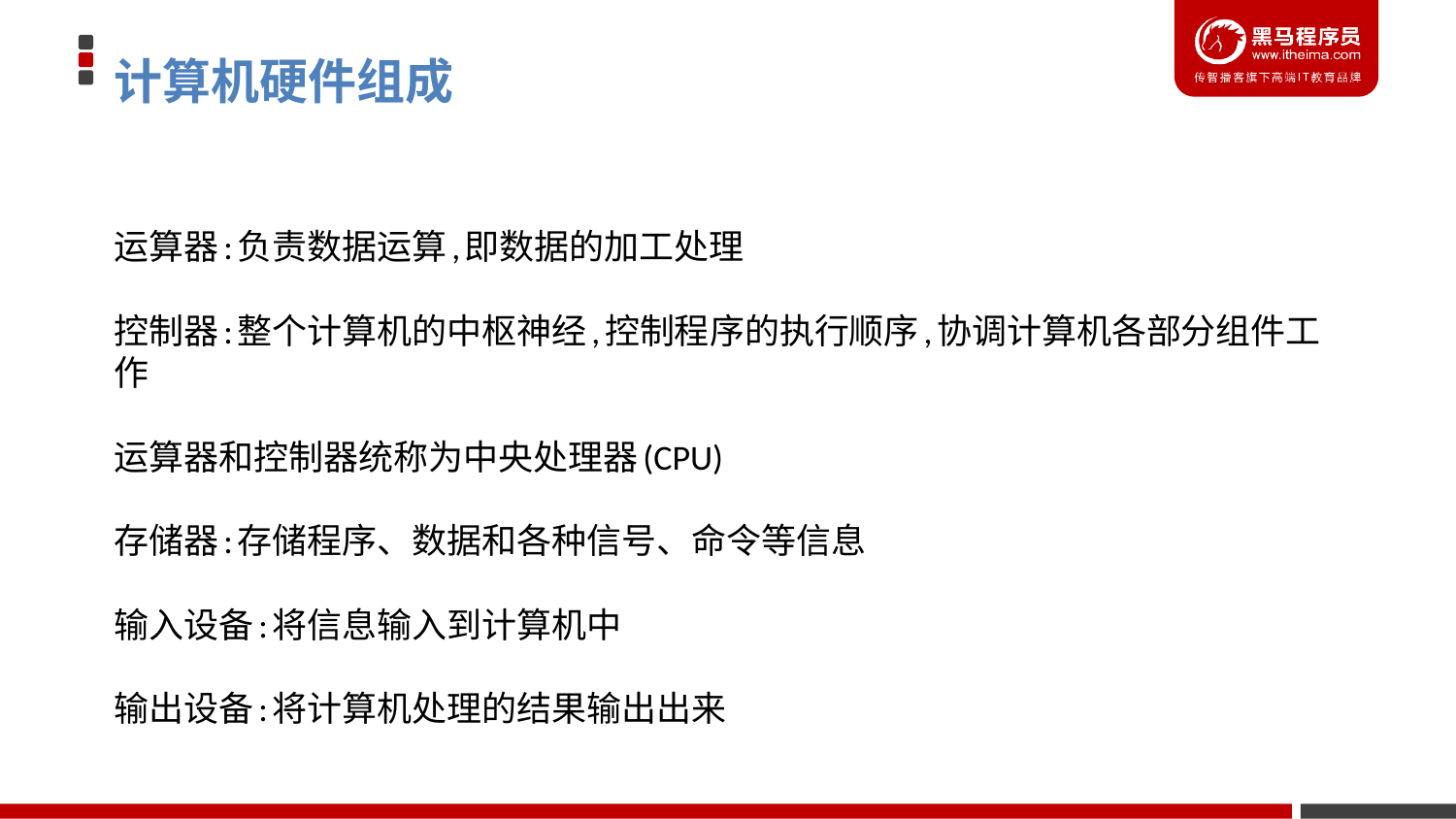

# 计算机硬件组成
运算器:负责数据运算,即数据的加工处理

控制器:整个计算机的中枢神经,控制程序的执行顺序,协调计算机各部分组件工作

运算器和控制器统称为中央处理器(CPU)

存储器:存储程序、数据和各种信号、命令等信息

输入设备:将信息输入到计算机中

输出设备:将计算机处理的结果输出出来